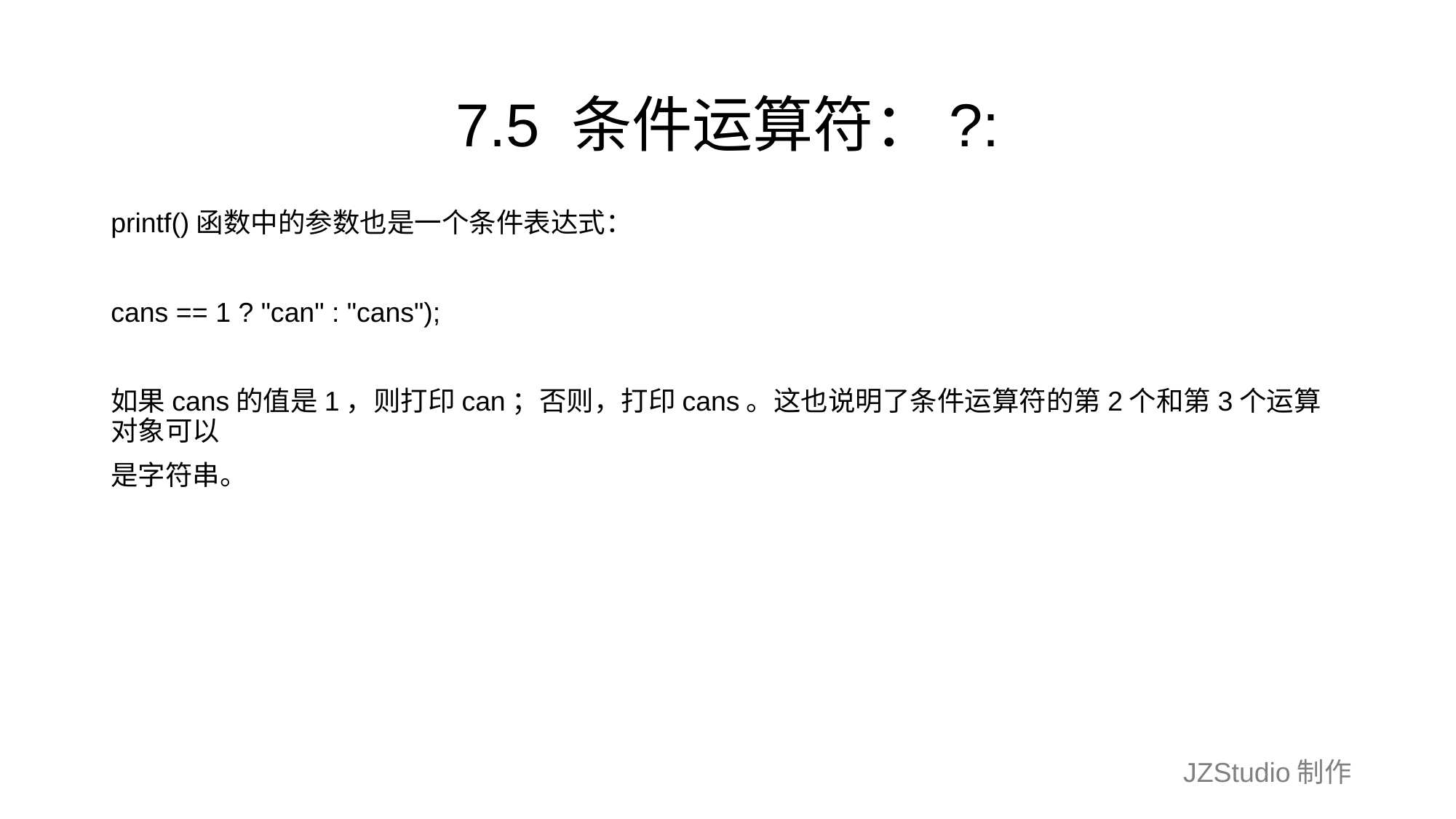

# 7.5 条件运算符：?:
printf()函数中的参数也是一个条件表达式：

cans == 1 ? "can" : "cans");

如果cans的值是1，则打印can；否则，打印cans。这也说明了条件运算符的第2个和第3个运算对象可以
是字符串。